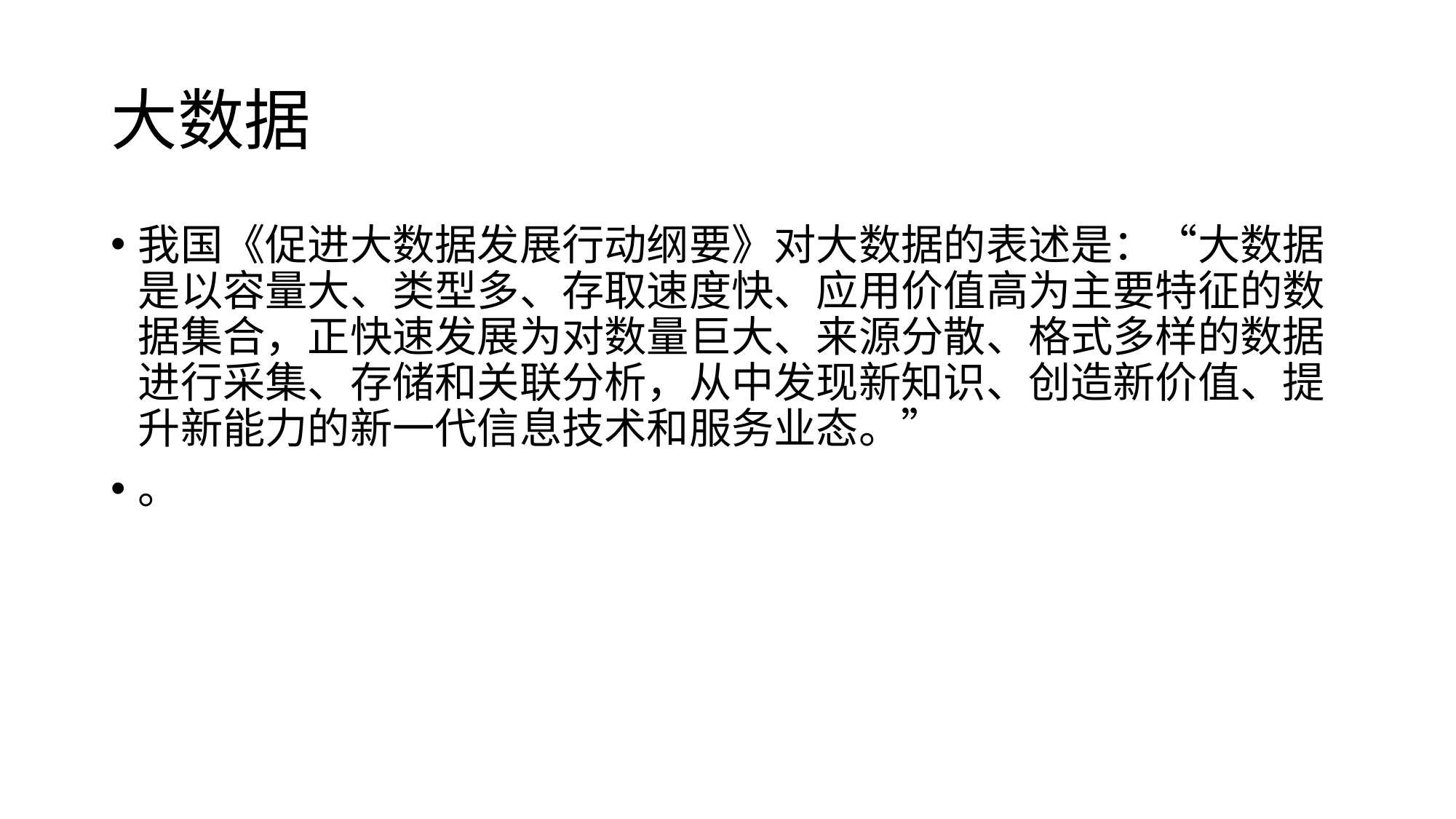

# 大数据
我国《促进大数据发展行动纲要》对大数据的表述是：“大数据是以容量大、类型多、存取速度快、应用价值高为主要特征的数据集合，正快速发展为对数量巨大、来源分散、格式多样的数据进行采集、存储和关联分析，从中发现新知识、创造新价值、提升新能力的新一代信息技术和服务业态。”
。